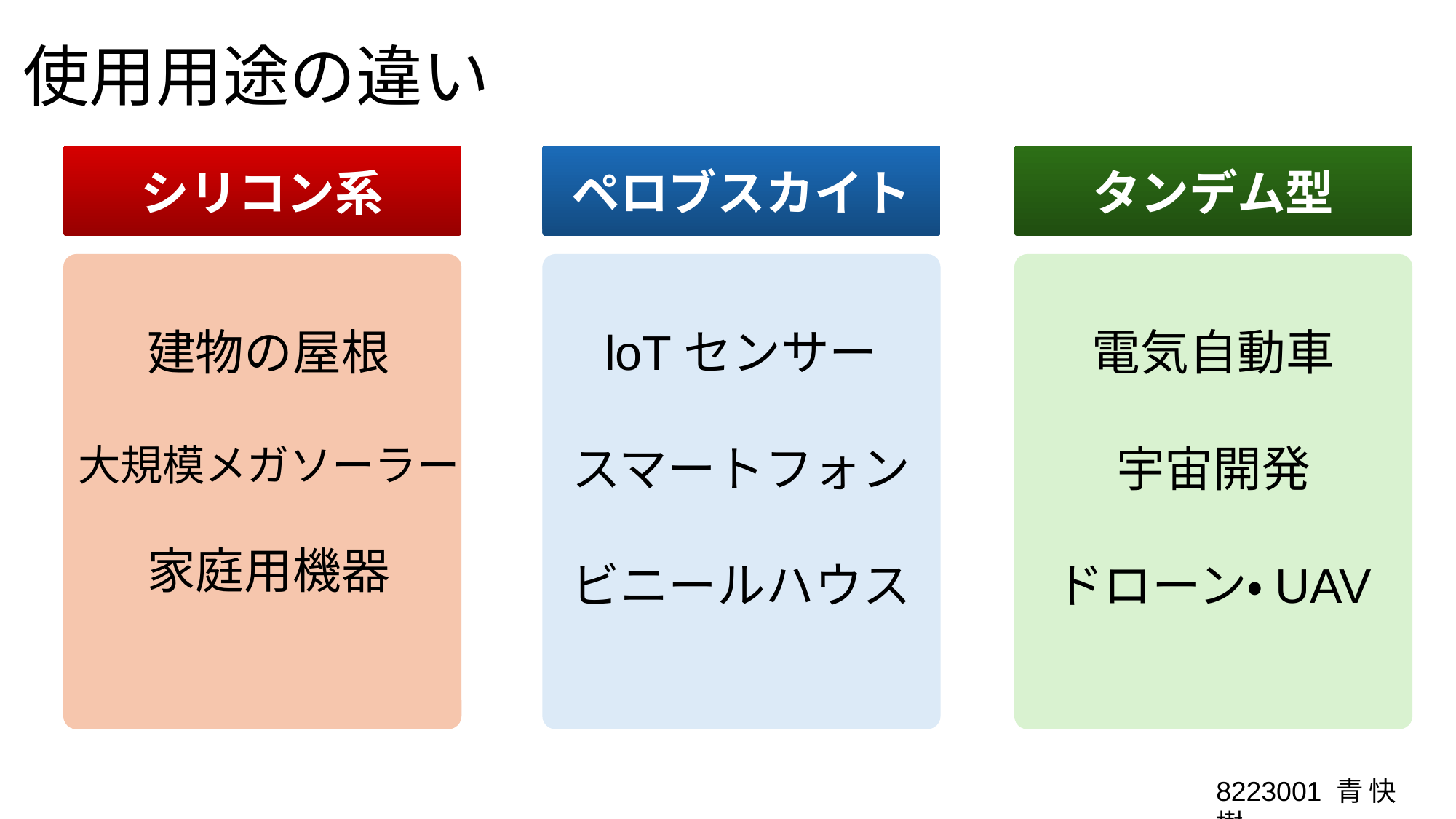

# 使用用途の違い
シリコン系
ペロブスカイト
タンデム型

loTセンサー

スマートフォン

ビニールハウス

電気自動車

宇宙開発

ドローン・UAV

建物の屋根

大規模メガソーラー

家庭用機器

8223001 ⻘ 快樹